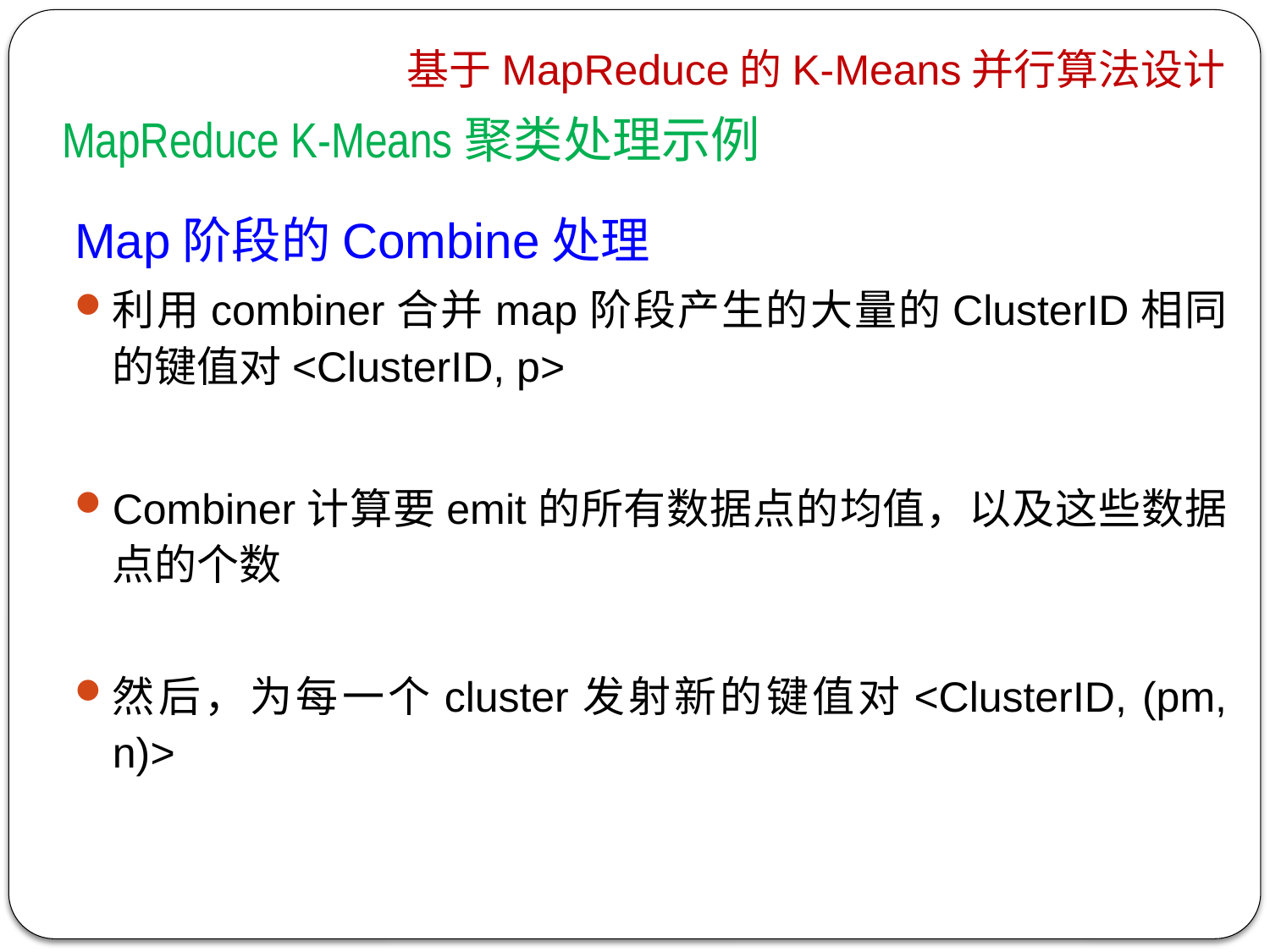

基于MapReduce的K-Means并行算法设计
MapReduce K-Means聚类处理示例
Map阶段的Combine处理
利用combiner合并map阶段产生的大量的ClusterID相同的键值对<ClusterID, p>

Combiner计算要emit的所有数据点的均值，以及这些数据点的个数

然后，为每一个cluster发射新的键值对<ClusterID, (pm, n)>